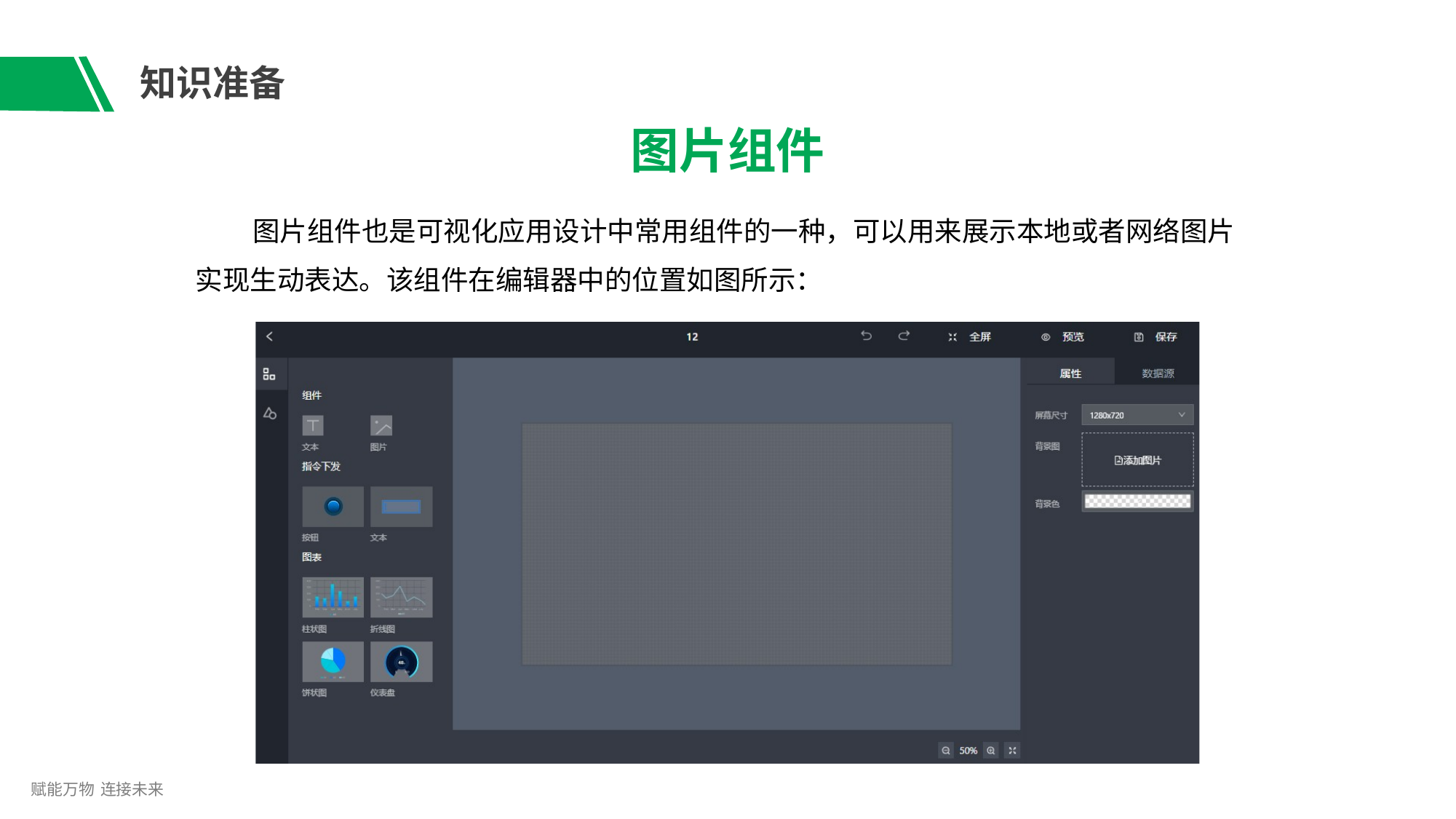

# 知识准备
图片组件
图片组件也是可视化应用设计中常用组件的一种，可以用来展示本地或者网络图片 实现生动表达。该组件在编辑器中的位置如图所示：

赋能万物 连接未来